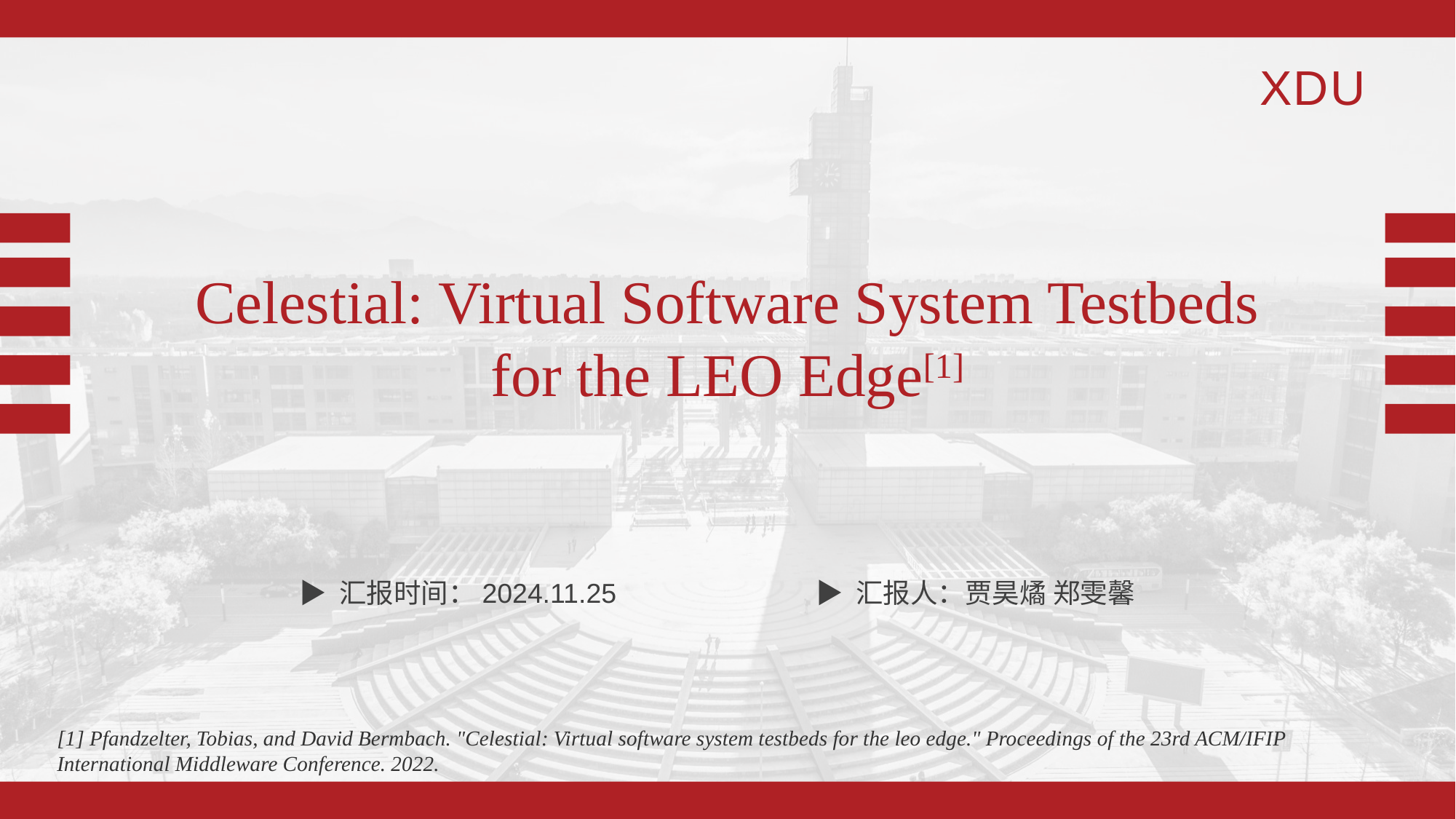

Celestial: Virtual Software System Testbeds for the LEO Edge[1]

▶ 汇报人：贾昊燏 郑雯馨
▶ 汇报时间：2024.11.25
[1] Pfandzelter, Tobias, and David Bermbach. "Celestial: Virtual software system testbeds for the leo edge." Proceedings of the 23rd ACM/IFIP International Middleware Conference. 2022.